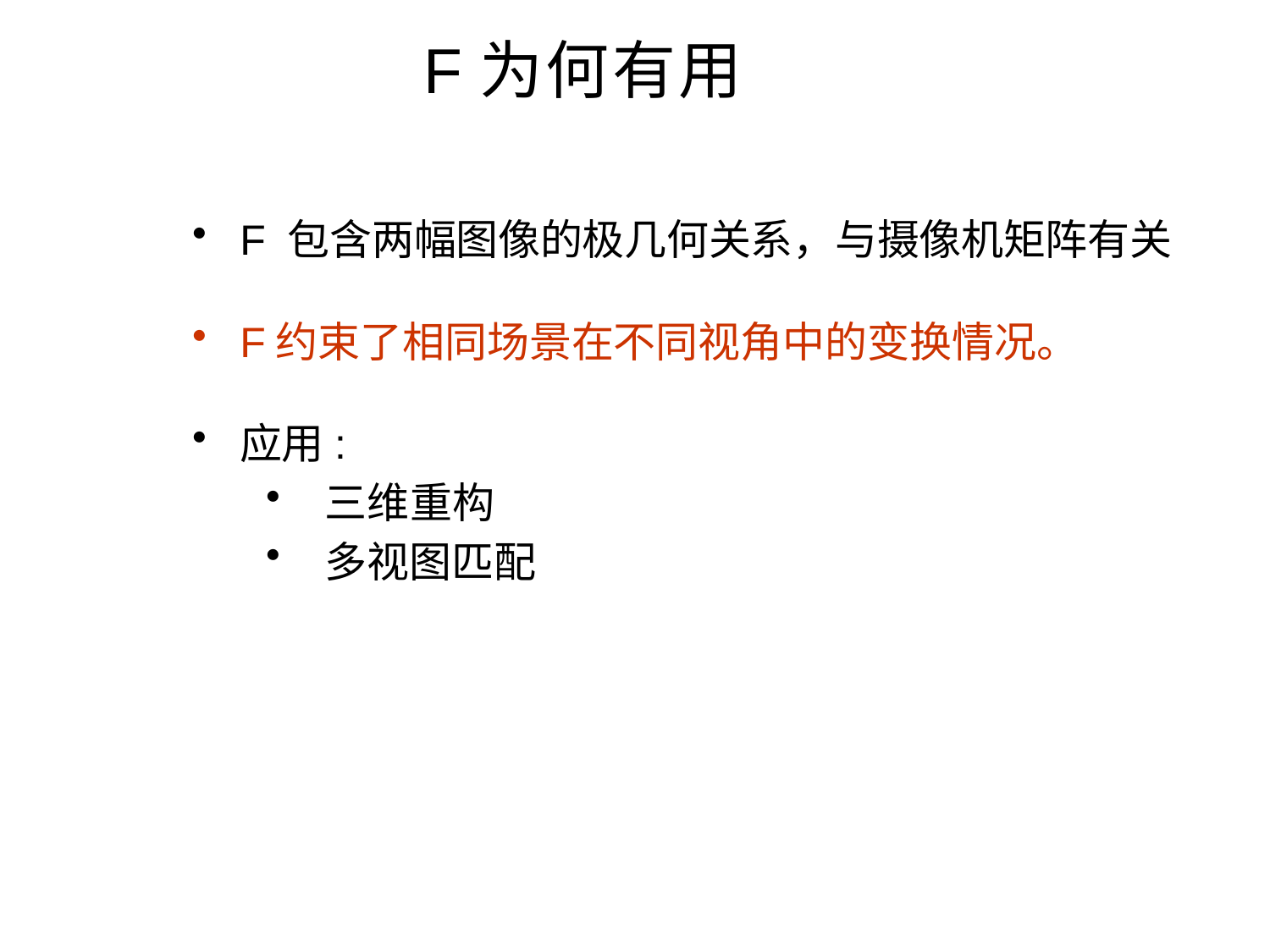

# F为何有用
F 包含两幅图像的极几何关系，与摄像机矩阵有关

F约束了相同场景在不同视角中的变换情况。

应用:
三维重构
多视图匹配